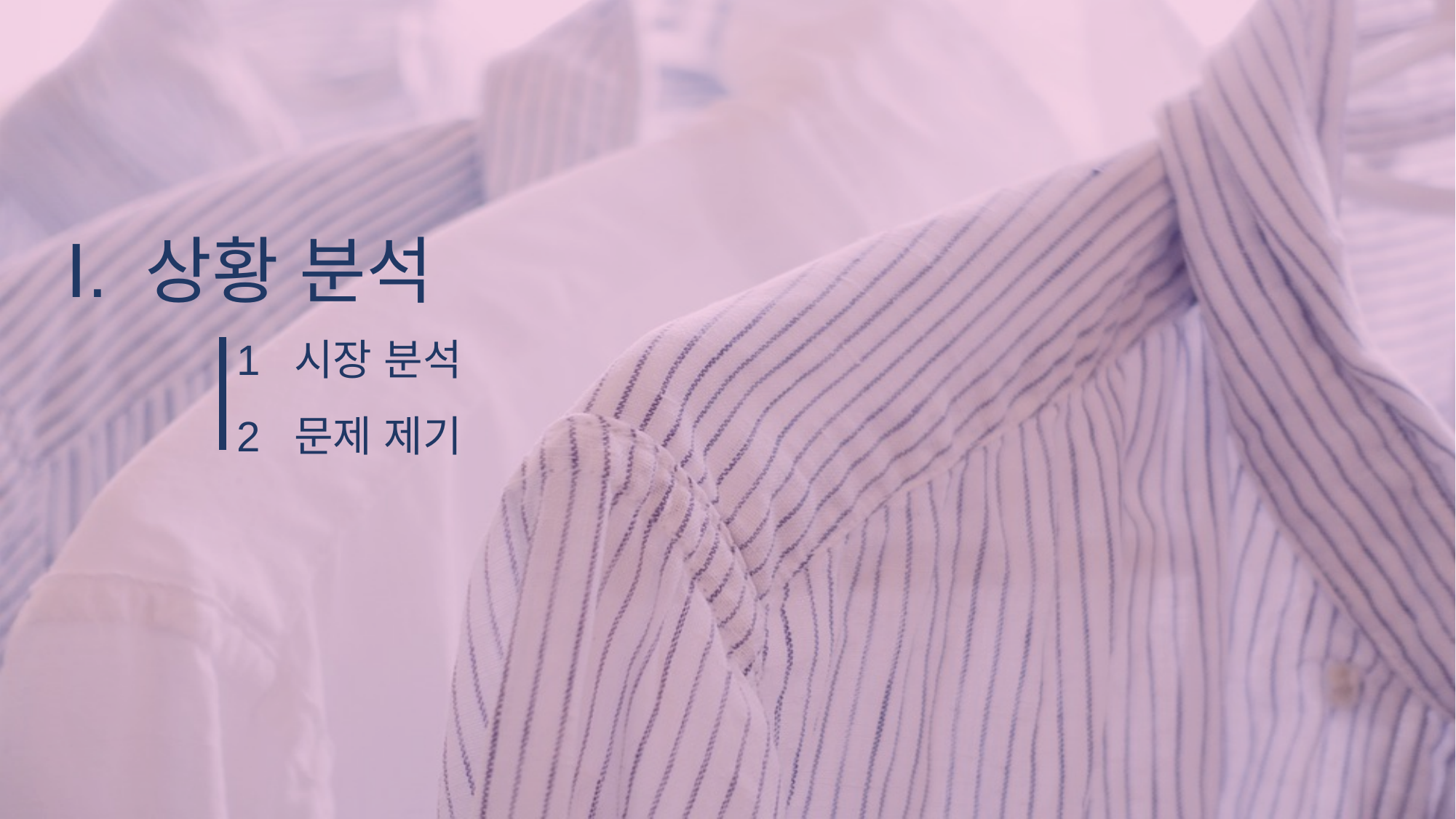

Ⅰ. 상황 분석
1  시장 분석
2  문제 제기